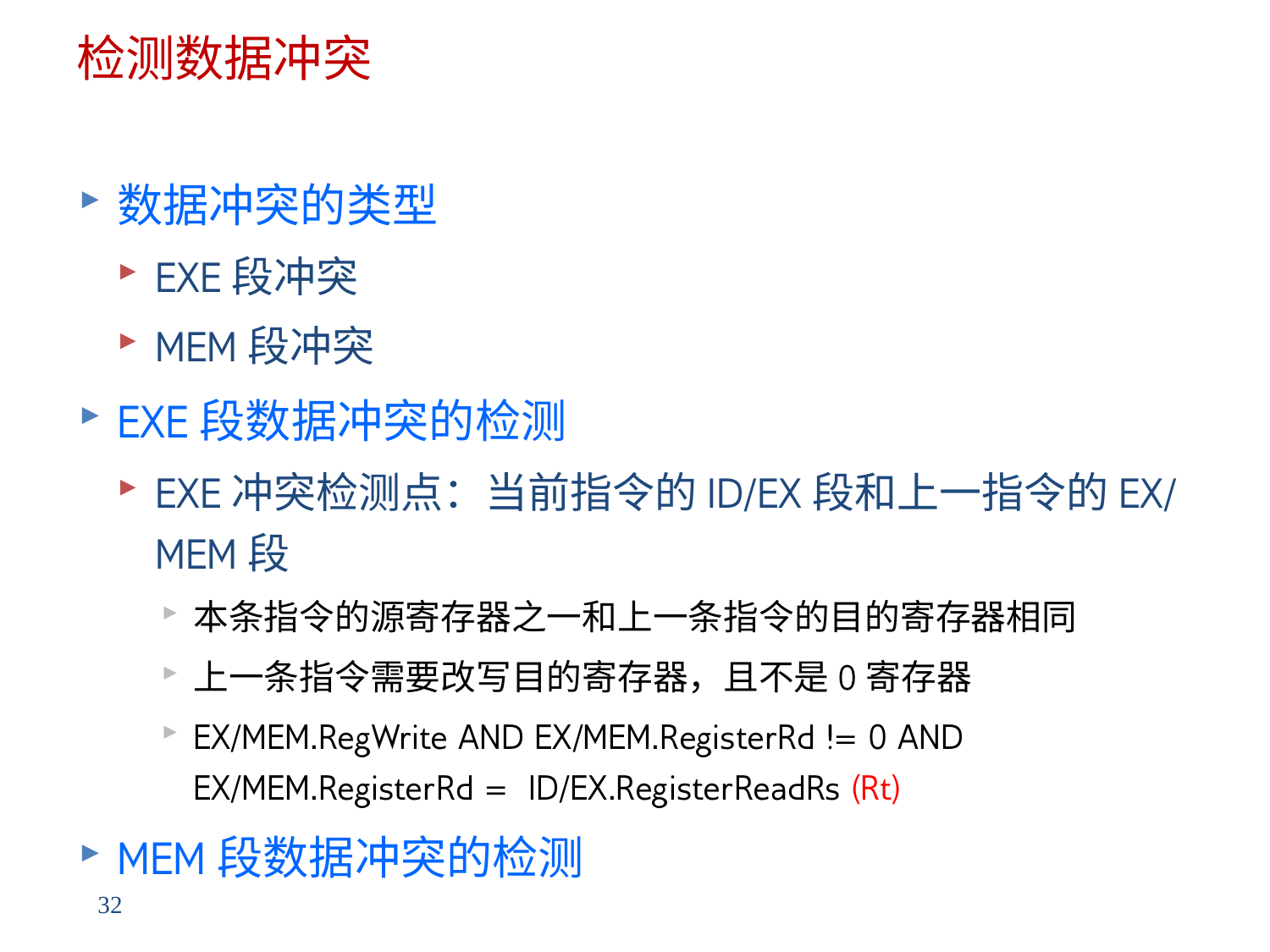

# 检测数据冲突
数据冲突的类型
EXE段冲突
MEM段冲突
EXE段数据冲突的检测
EXE冲突检测点：当前指令的ID/EX段和上一指令的EX/MEM段
本条指令的源寄存器之一和上一条指令的目的寄存器相同
上一条指令需要改写目的寄存器，且不是0寄存器
EX/MEM.RegWrite AND EX/MEM.RegisterRd != 0 AND EX/MEM.RegisterRd =  ID/EX.RegisterReadRs (Rt)
MEM段数据冲突的检测

32